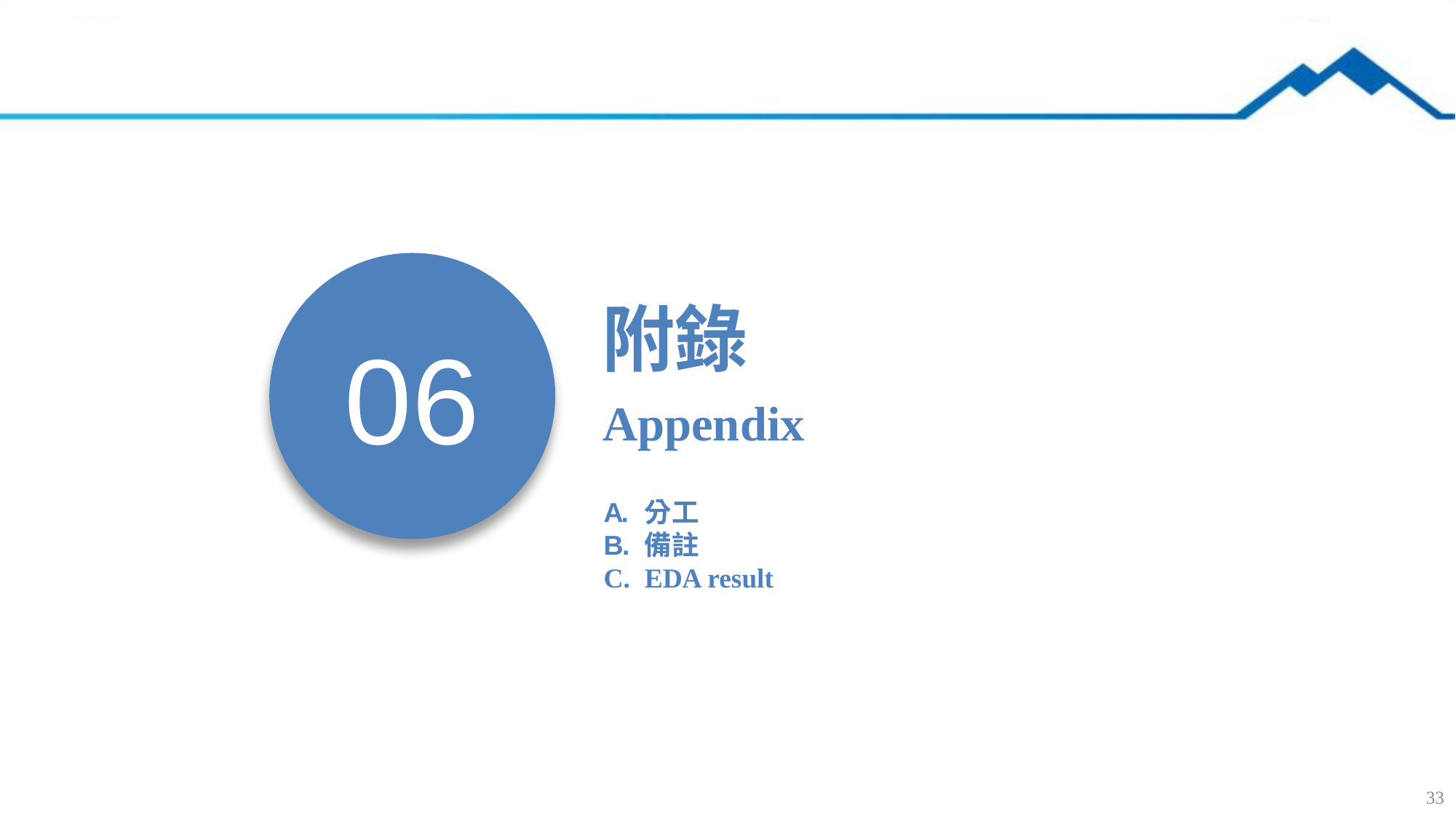

06
附錄
Appendix
分工
備註
EDA result
33